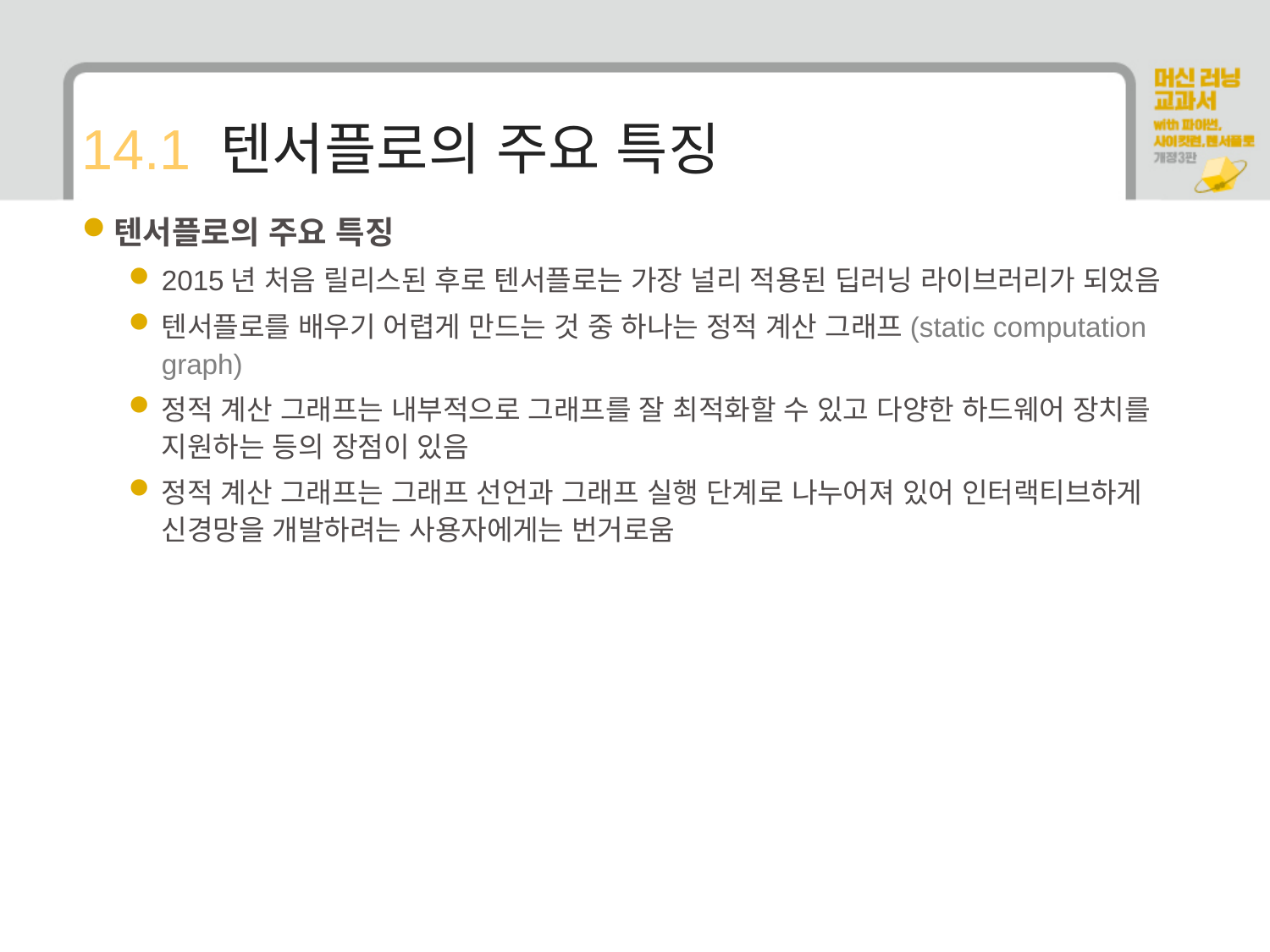

# 14.1 텐서플로의 주요 특징
텐서플로의 주요 특징
2015년 처음 릴리스된 후로 텐서플로는 가장 널리 적용된 딥러닝 라이브러리가 되었음
텐서플로를 배우기 어렵게 만드는 것 중 하나는 정적 계산 그래프(static computation graph)
정적 계산 그래프는 내부적으로 그래프를 잘 최적화할 수 있고 다양한 하드웨어 장치를 지원하는 등의 장점이 있음
정적 계산 그래프는 그래프 선언과 그래프 실행 단계로 나누어져 있어 인터랙티브하게 신경망을 개발하려는 사용자에게는 번거로움